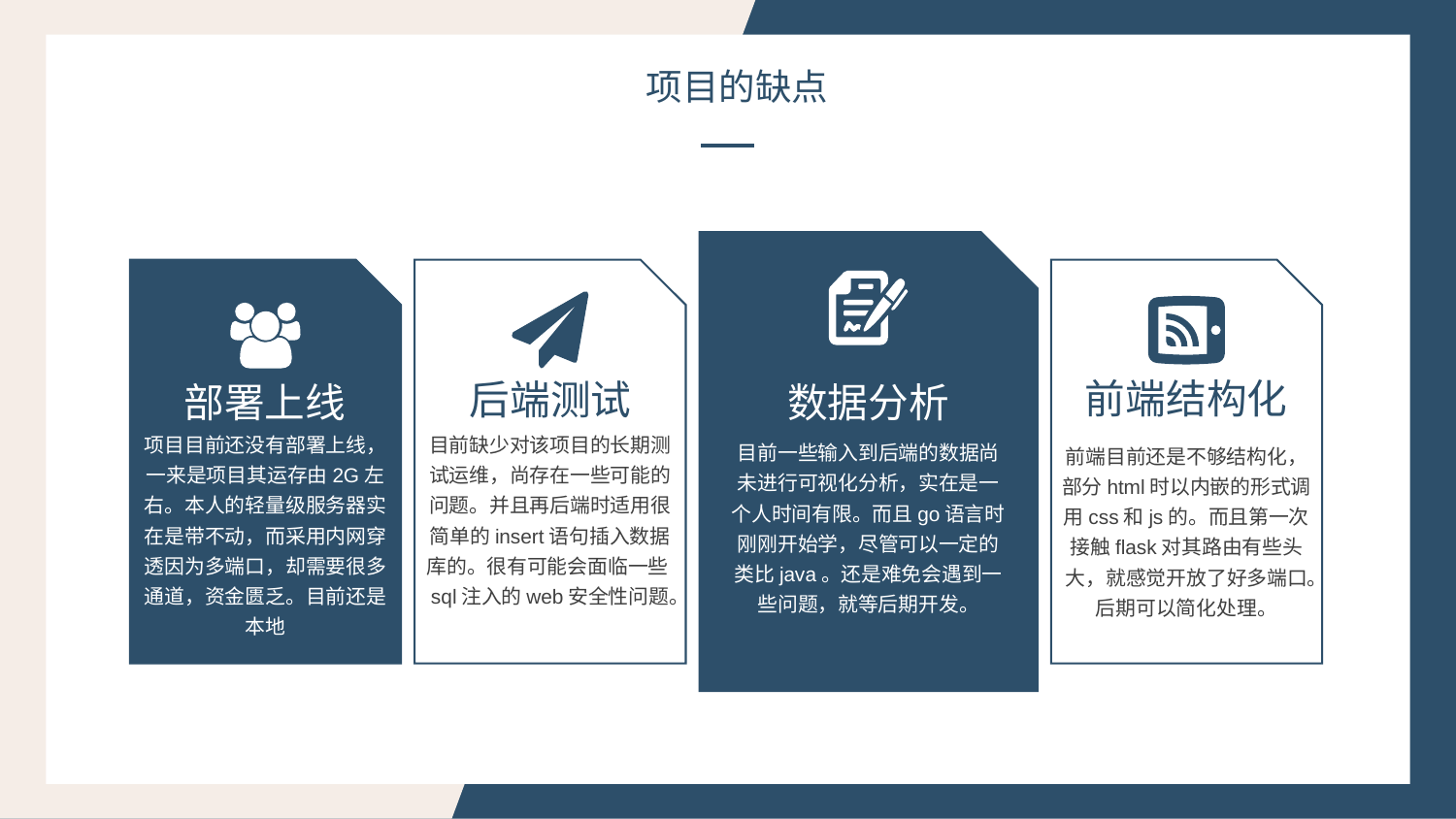

项目的缺点

前端结构化
后端测试
部署上线
数据分析
项目目前还没有部署上线，一来是项目其运存由2G左右。本人的轻量级服务器实在是带不动，而采用内网穿透因为多端口，却需要很多通道，资金匮乏。目前还是本地
目前缺少对该项目的长期测试运维，尚存在一些可能的问题。并且再后端时适用很简单的insert语句插入数据库的。很有可能会面临一些sql注入的web安全性问题。
目前一些输入到后端的数据尚未进行可视化分析，实在是一个人时间有限。而且go语言时刚刚开始学，尽管可以一定的类比java。还是难免会遇到一些问题，就等后期开发。
前端目前还是不够结构化，部分html时以内嵌的形式调用css和js的。而且第一次接触flask对其路由有些头大，就感觉开放了好多端口。后期可以简化处理。